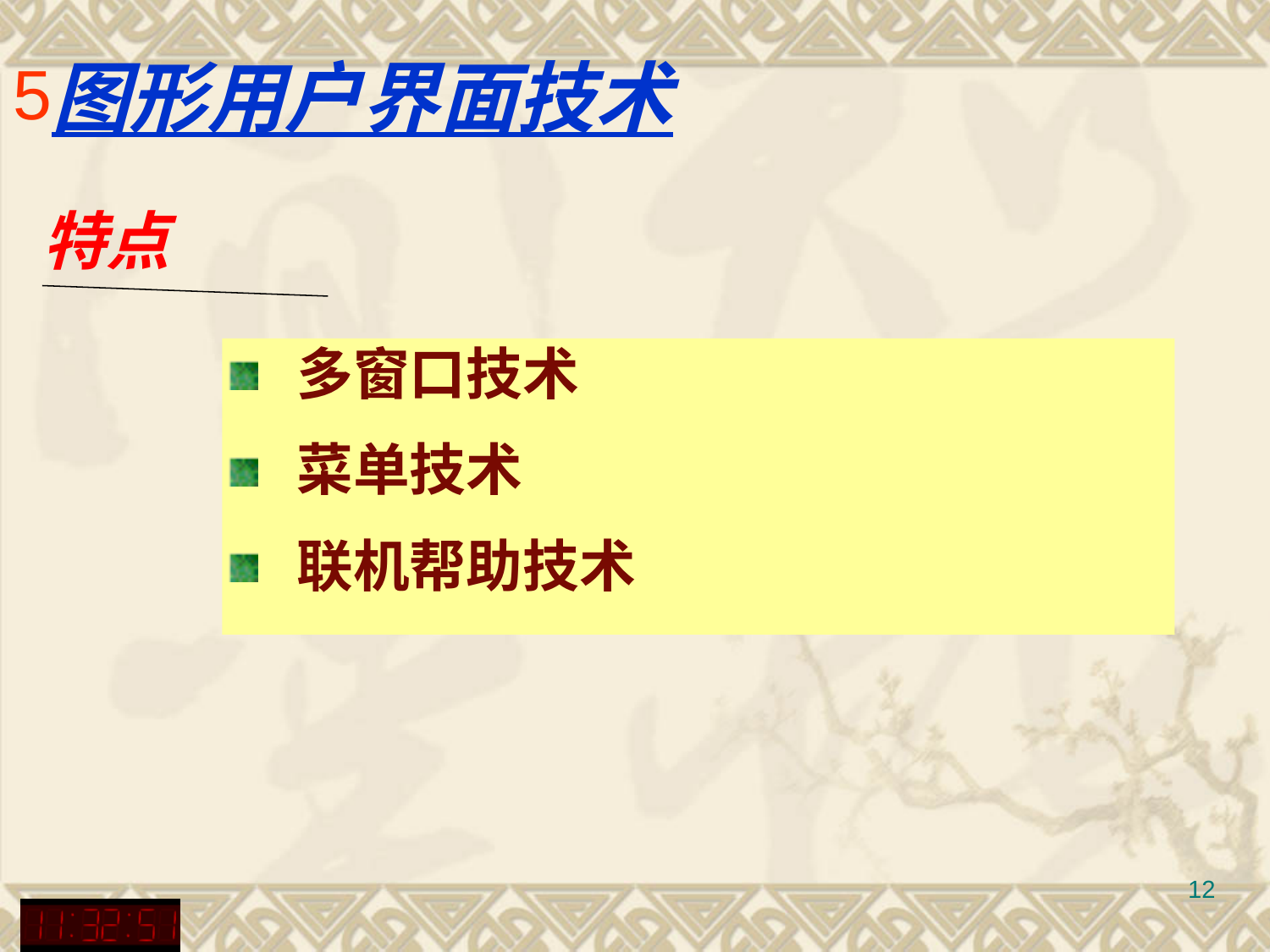

# 图形用户界面技术
特点

  多窗口技术
  菜单技术
  联机帮助技术
12